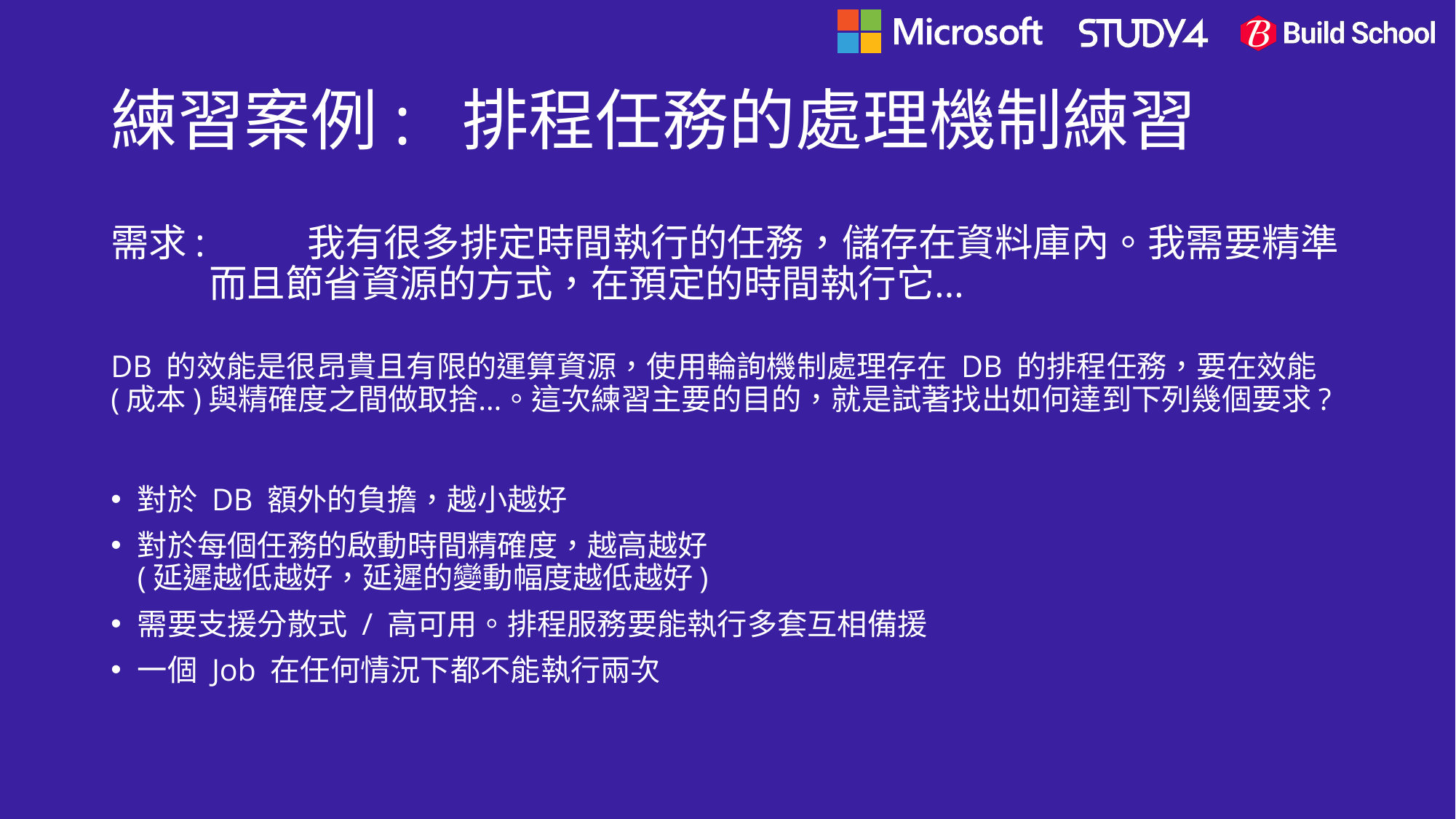

# 練習案例:  排程任務的處理機制練習
需求: 	我有很多排定時間執行的任務，儲存在資料庫內。我需要精準
	而且節省資源的方式，在預定的時間執行它…
DB 的效能是很昂貴且有限的運算資源，使用輪詢機制處理存在 DB 的排程任務，要在效能(成本)與精確度之間做取捨…。這次練習主要的目的，就是試著找出如何達到下列幾個要求?

對於 DB 額外的負擔，越小越好
對於每個任務的啟動時間精確度，越高越好
(延遲越低越好，延遲的變動幅度越低越好)
需要支援分散式 / 高可用。排程服務要能執行多套互相備援
一個 Job 在任何情況下都不能執行兩次